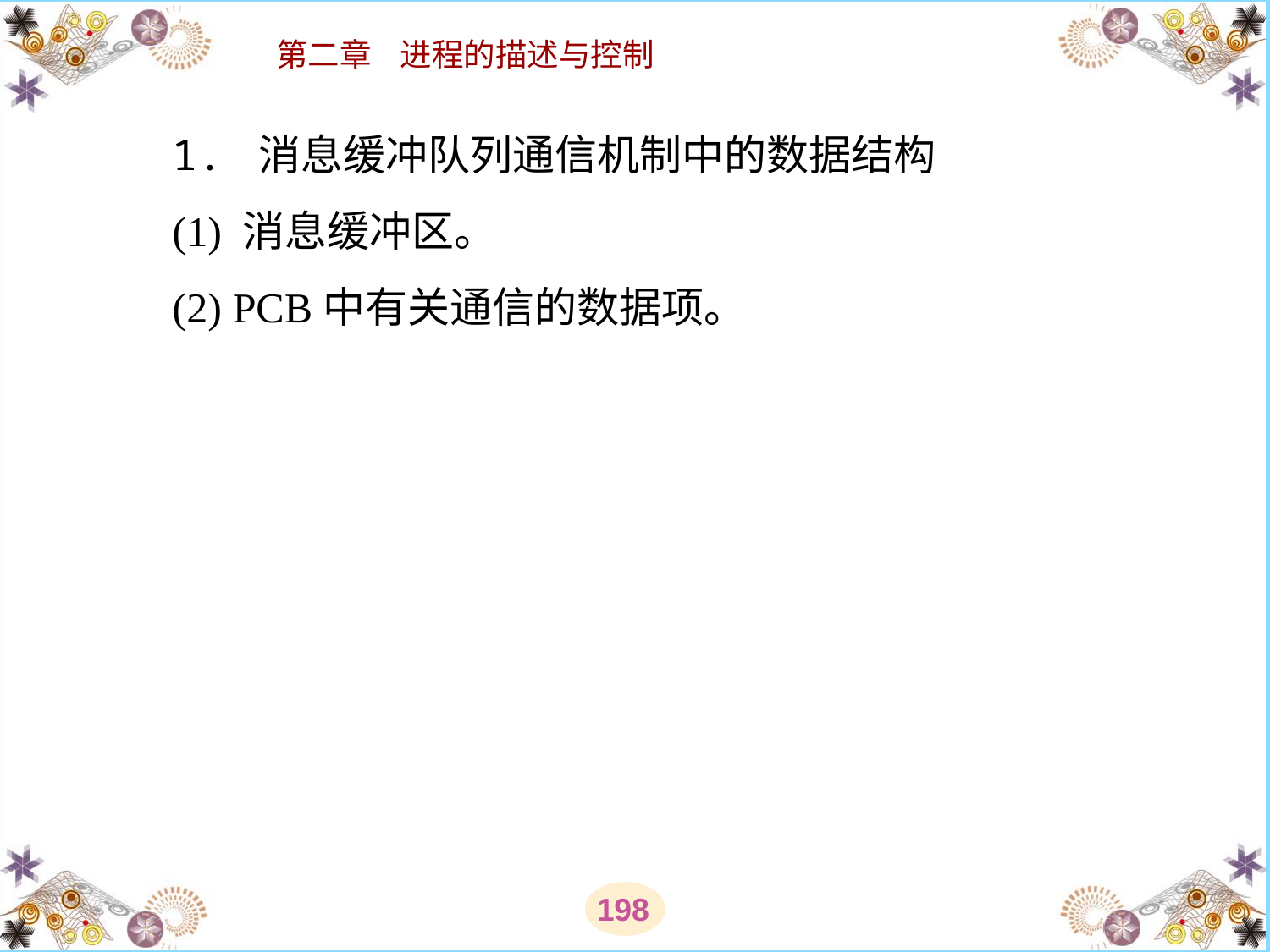

# 1. 消息缓冲队列通信机制中的数据结构 　　(1) 消息缓冲区。 　　(2) PCB中有关通信的数据项。